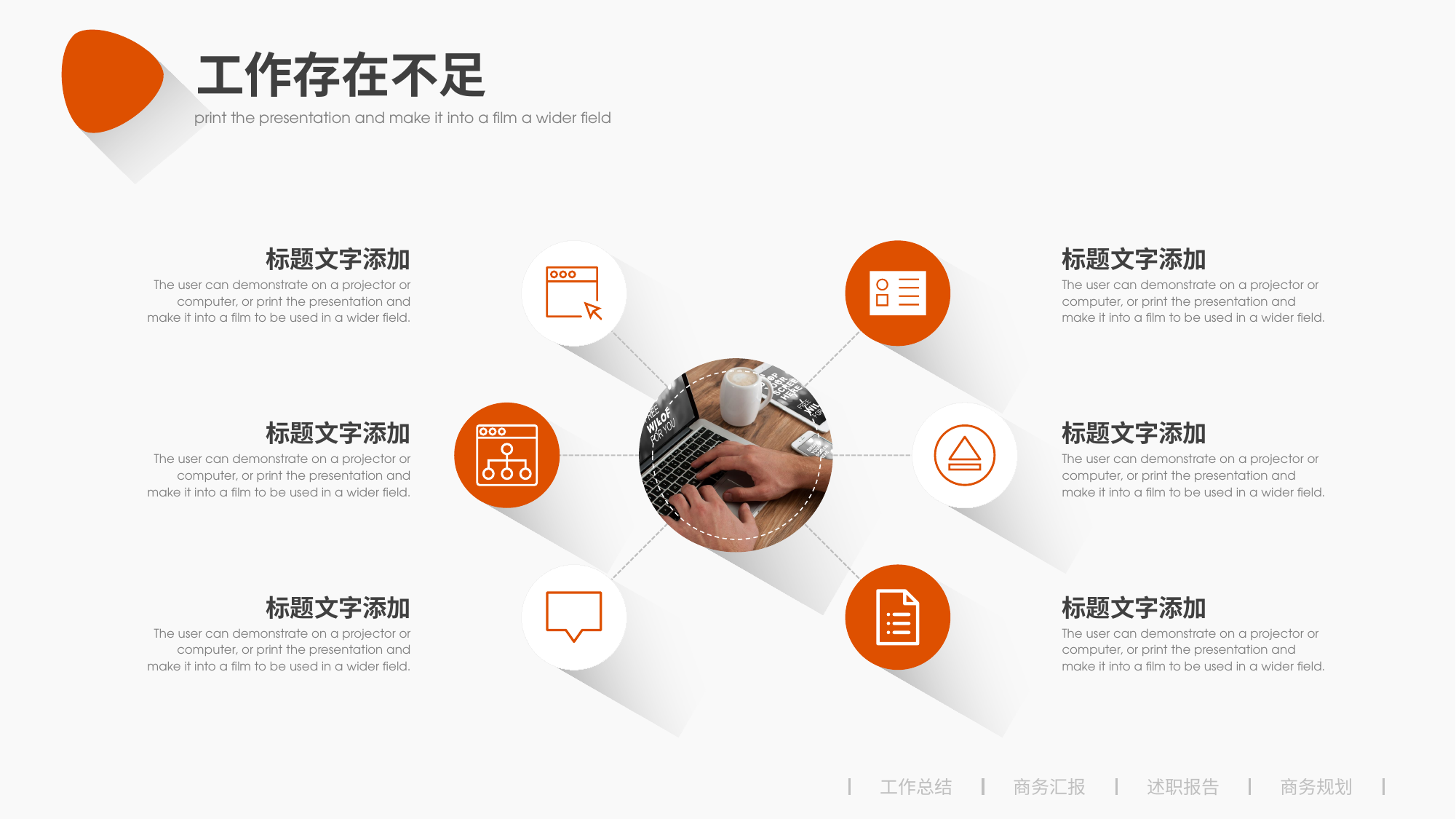

工作存在不足
print the presentation and make it into a film a wider field

标题文字添加
The user can demonstrate on a projector or computer, or print the presentation and make it into a film to be used in a wider field.
标题文字添加
The user can demonstrate on a projector or computer, or print the presentation and make it into a film to be used in a wider field.

标题文字添加
The user can demonstrate on a projector or computer, or print the presentation and make it into a film to be used in a wider field.
标题文字添加
The user can demonstrate on a projector or computer, or print the presentation and make it into a film to be used in a wider field.
标题文字添加
The user can demonstrate on a projector or computer, or print the presentation and make it into a film to be used in a wider field.
标题文字添加
The user can demonstrate on a projector or computer, or print the presentation and make it into a film to be used in a wider field.
工作总结
商务汇报
述职报告
商务规划